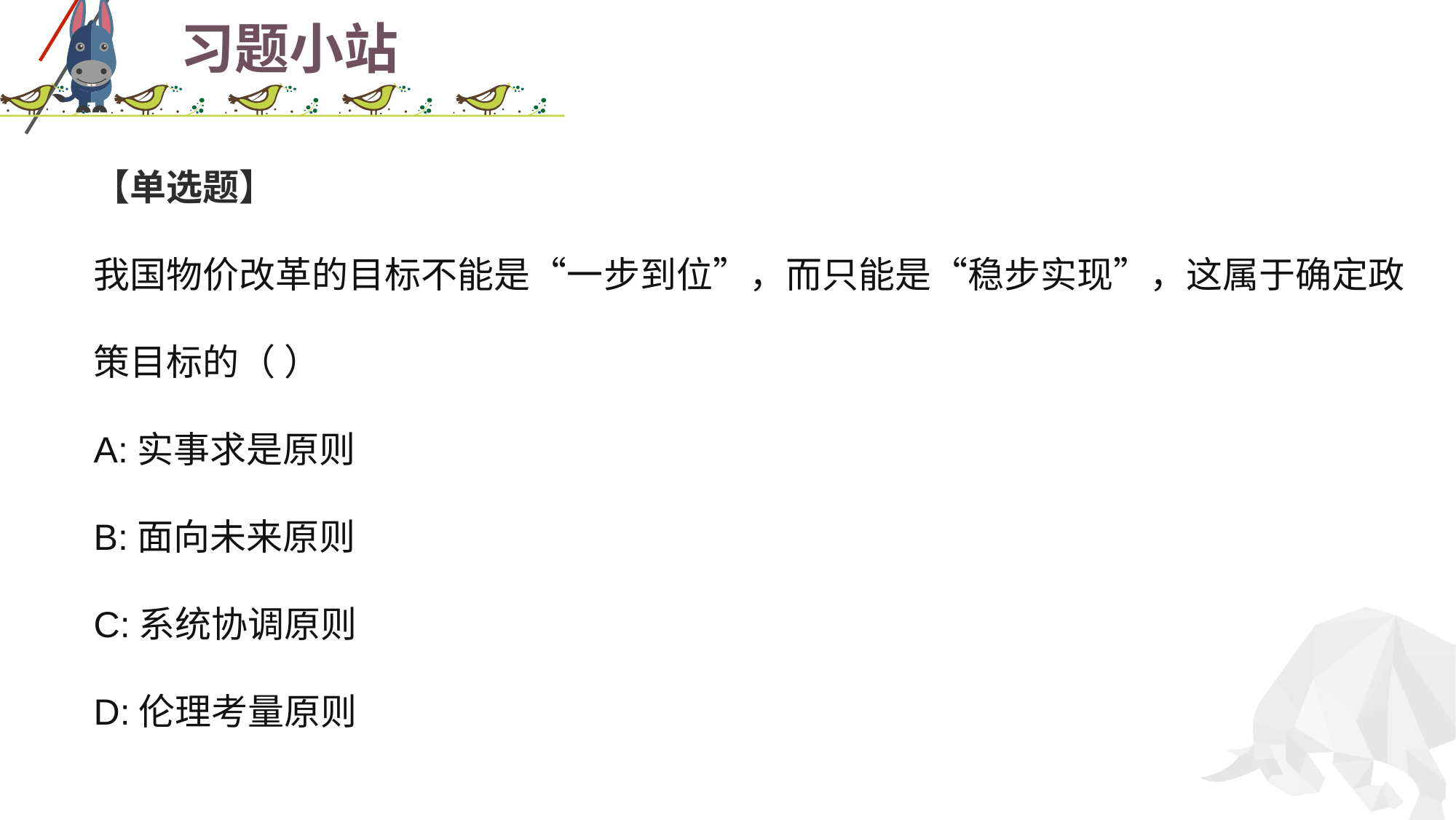

# 习题小站

【单选题】
我国物价改革的目标不能是“一步到位”，而只能是“稳步实现”，这属于确定政策目标的（ ）
A:实事求是原则
B:面向未来原则
C:系统协调原则
D:伦理考量原则